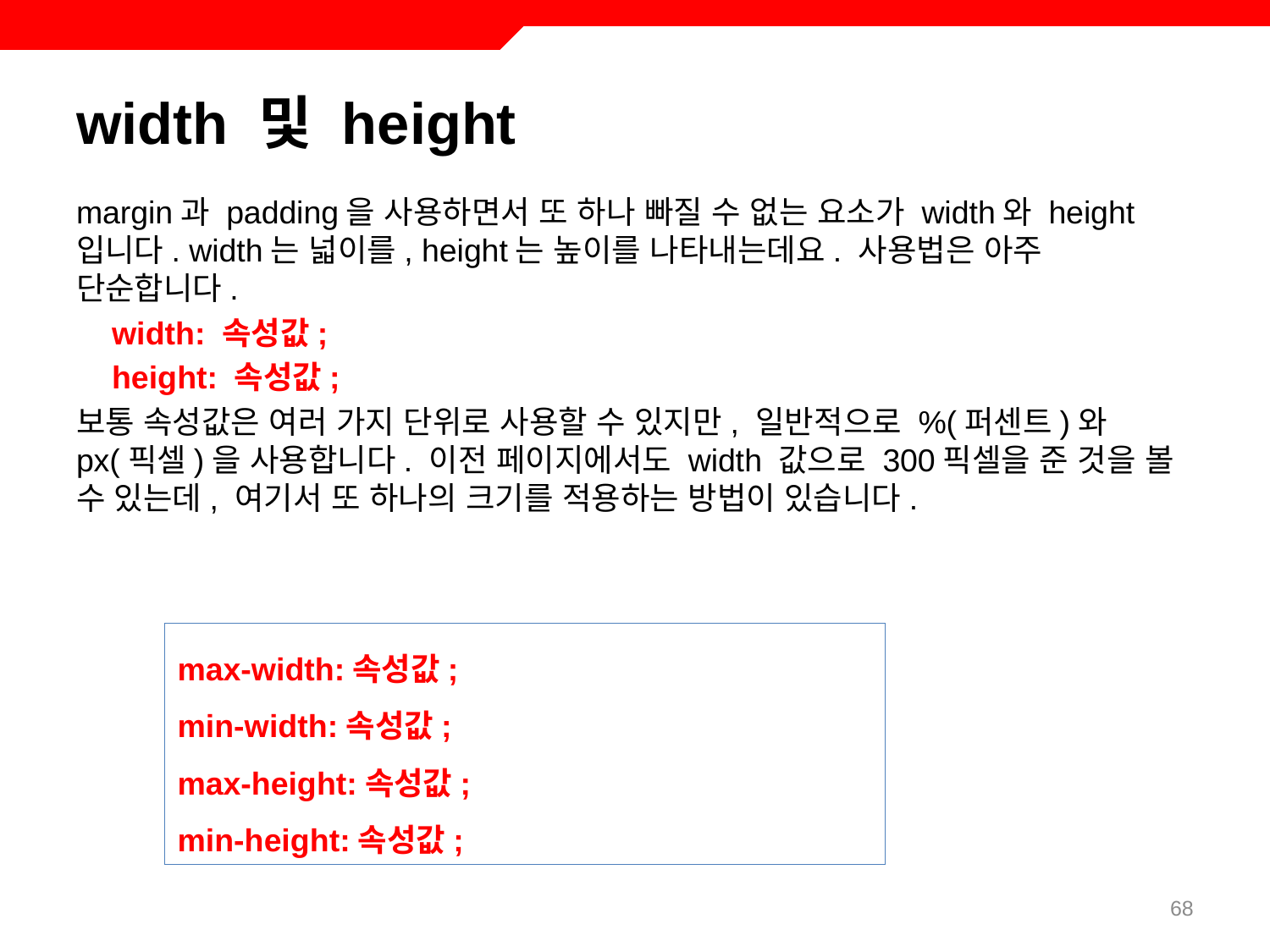

# width 및 height
margin과 padding을 사용하면서 또 하나 빠질 수 없는 요소가 width와 height입니다. width는 넓이를, height는 높이를 나타내는데요. 사용법은 아주 단순합니다.
    width: 속성값;
    height: 속성값;
보통 속성값은 여러 가지 단위로 사용할 수 있지만, 일반적으로 %(퍼센트)와 px(픽셀)을 사용합니다. 이전 페이지에서도 width 값으로 300픽셀을 준 것을 볼 수 있는데, 여기서 또 하나의 크기를 적용하는 방법이 있습니다.
max-width:속성값;
min-width:속성값;
max-height:속성값;
min-height:속성값;
68